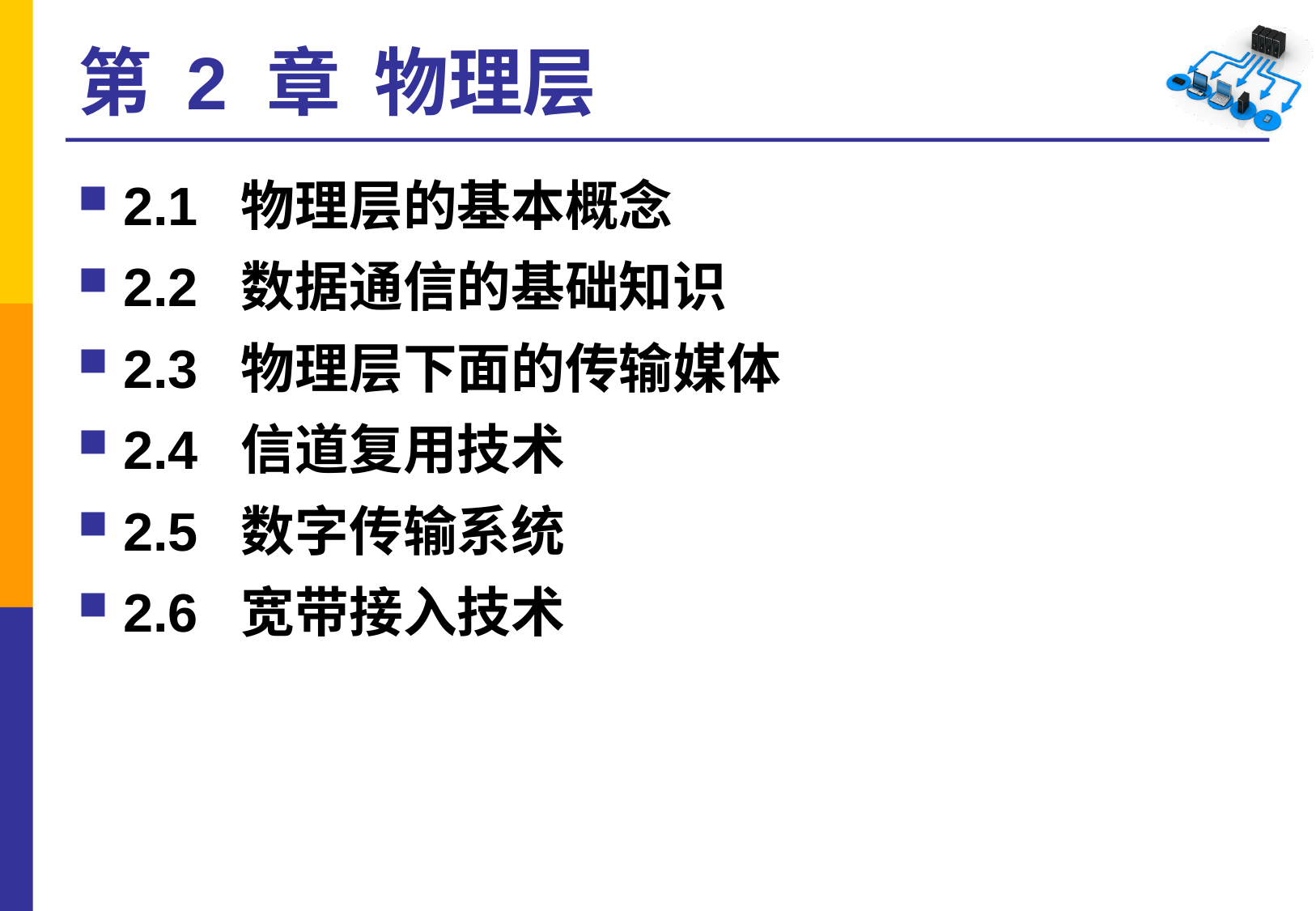

# 第 2 章  物理层
2.1  物理层的基本概念
2.2  数据通信的基础知识
2.3  物理层下面的传输媒体
2.4  信道复用技术
2.5  数字传输系统
2.6  宽带接入技术